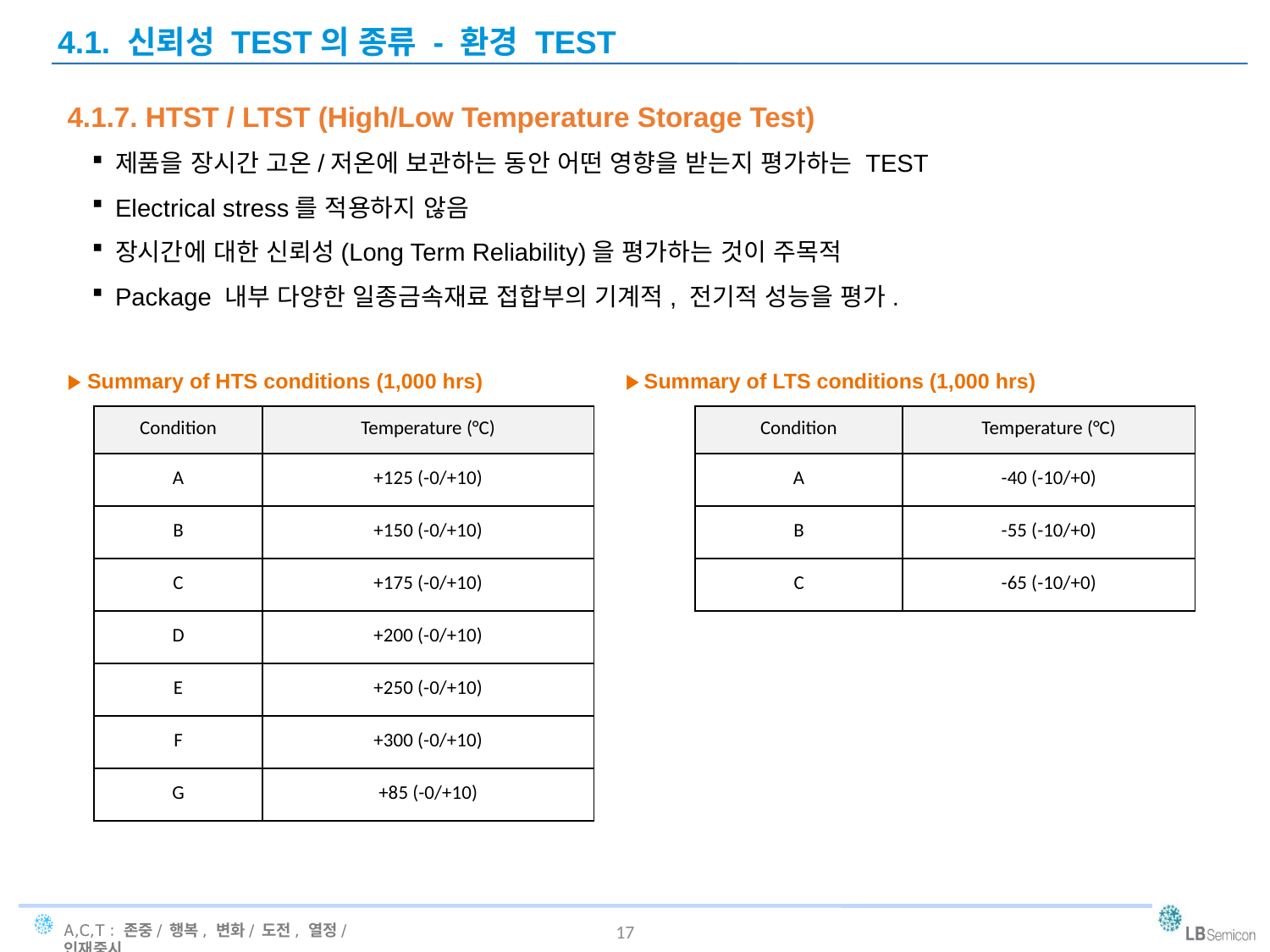

4.1. 신뢰성 TEST의 종류 - 환경 TEST
4.1.7. HTST / LTST (High/Low Temperature Storage Test)
제품을 장시간 고온/저온에 보관하는 동안 어떤 영향을 받는지 평가하는 TEST
Electrical stress를 적용하지 않음
장시간에 대한 신뢰성(Long Term Reliability)을 평가하는 것이 주목적
Package 내부 다양한 일종금속재료 접합부의 기계적, 전기적 성능을 평가.

▶ Summary of HTS conditions (1,000 hrs)                        ▶ Summary of LTS conditions (1,000 hrs)

| Condition | Temperature (°C) |
| --- | --- |
| A | +125 (-0/+10) |
| B | +150 (-0/+10) |
| C | +175 (-0/+10) |
| D | +200 (-0/+10) |
| E | +250 (-0/+10) |
| F | +300 (-0/+10) |
| G | +85 (-0/+10) |
| Condition | Temperature (°C) |
| --- | --- |
| A | -40 (-10/+0) |
| B | -55 (-10/+0) |
| C | -65 (-10/+0) |
17